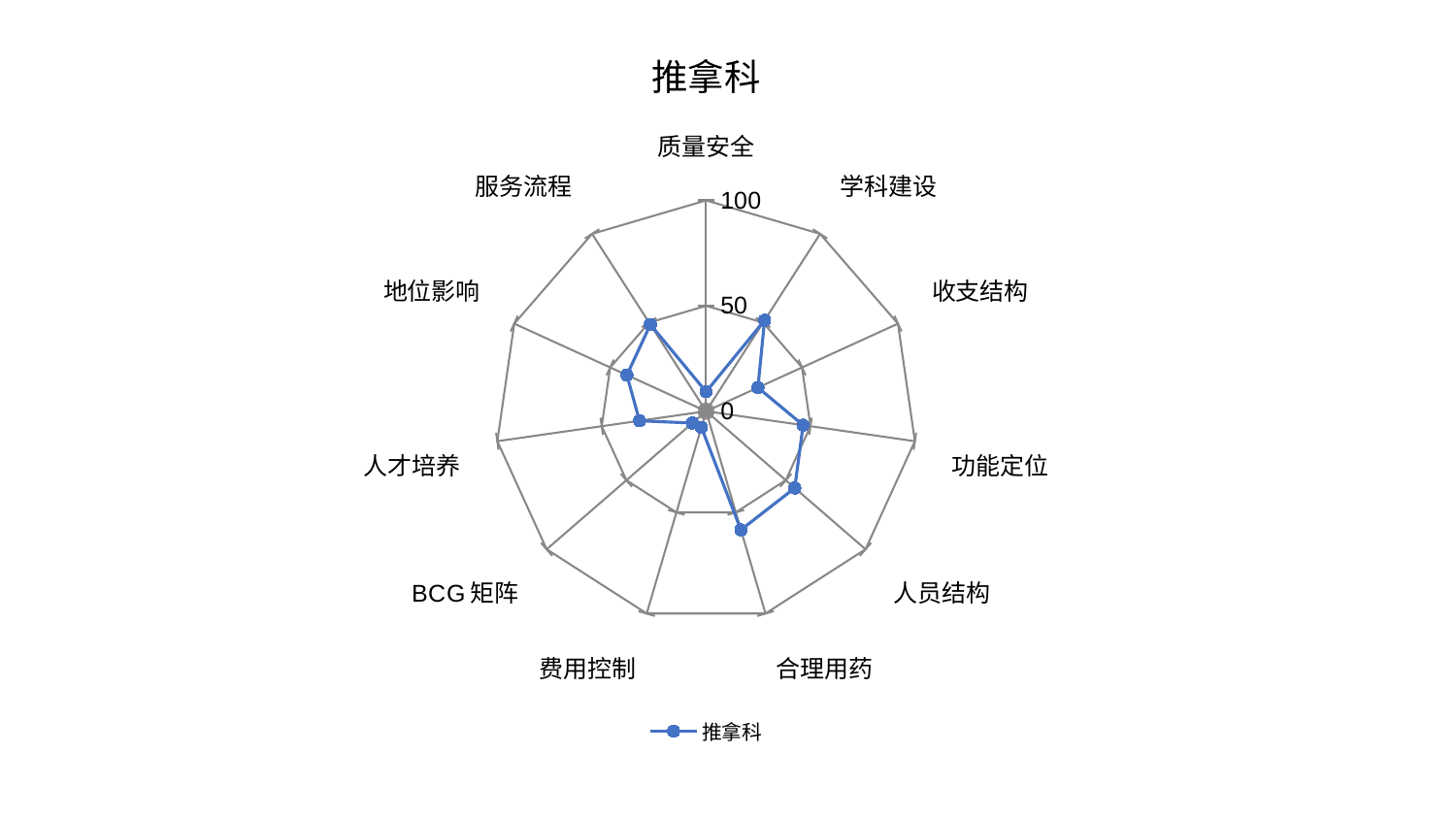

### Chart: 推拿科

| Category | 推拿科 |
|---|---|
| 质量安全 | 9.21526937961174 |
| 学科建设 | 51.290905363522725 |
| 收支结构 | 27.006144273891028 |
| 功能定位 | 46.45812090012645 |
| 人员结构 | 55.64221727924649 |
| 合理用药 | 58.63155243061595 |
| 费用控制 | 7.950034473263649 |
| BCG矩阵 | 8.569382185815336 |
| 人才培养 | 31.90647795310304 |
| 地位影响 | 41.311141432062726 |
| 服务流程 | 48.896548007248576 |
118